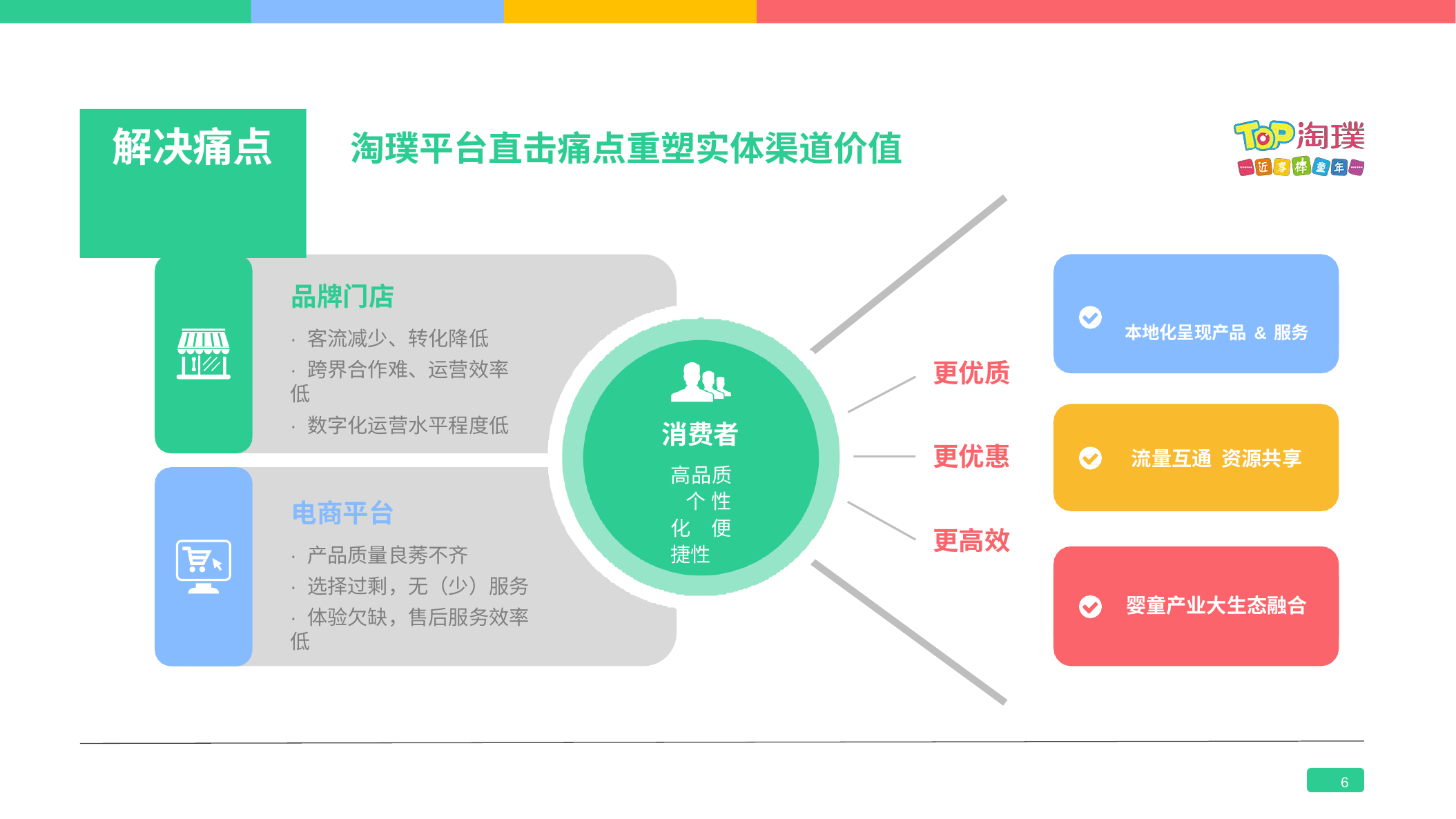

# 解决痛点

淘璞平台直击痛点重塑实体渠道价值

品牌门店
· 客流减少、转化降低
· 跨界合作难、运营效率低
· 数字化运营水平程度低

本地化呈现产品&服务

更优质

消费者
高品质  个性化  便捷性
更优惠
流量互通 资源共享

电商平台
· 产品质量良莠不齐
· 选择过剩，无（少）服务
· 体验欠缺，售后服务效率低
更高效

婴童产业大生态融合

6